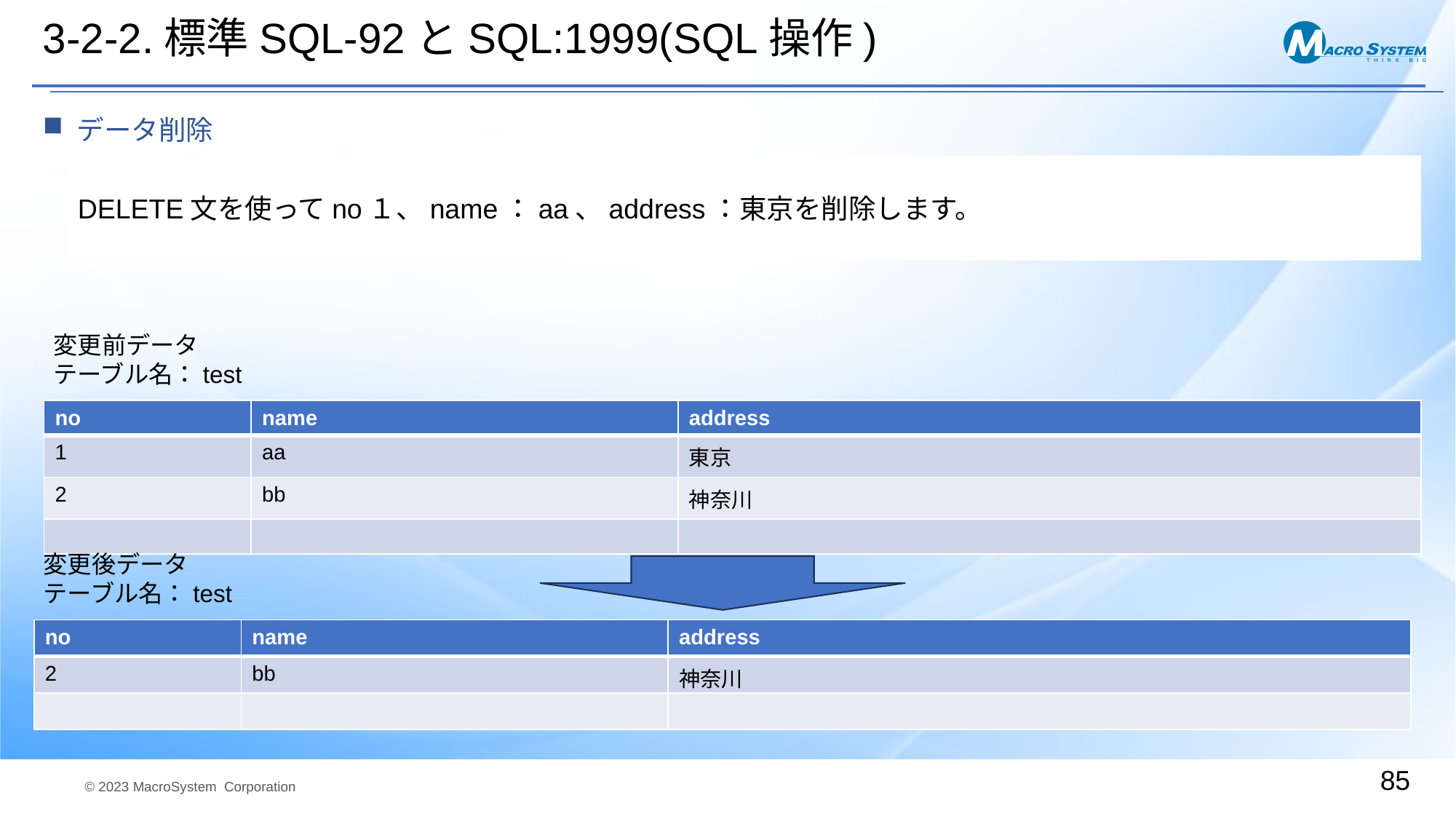

# 3-2-2.標準SQL-92とSQL:1999(SQL操作)
データ削除
DELETE文を使ってno１、name：aa、address：東京を削除します。
変更前データ
テーブル名：test
| no | name | address |
| --- | --- | --- |
| 1 | aa | 東京 |
| 2 | bb | 神奈川 |
|  |  |  |
変更後データ
テーブル名：test

| no | name | address |
| --- | --- | --- |
| 2 | bb | 神奈川 |
|  |  |  |